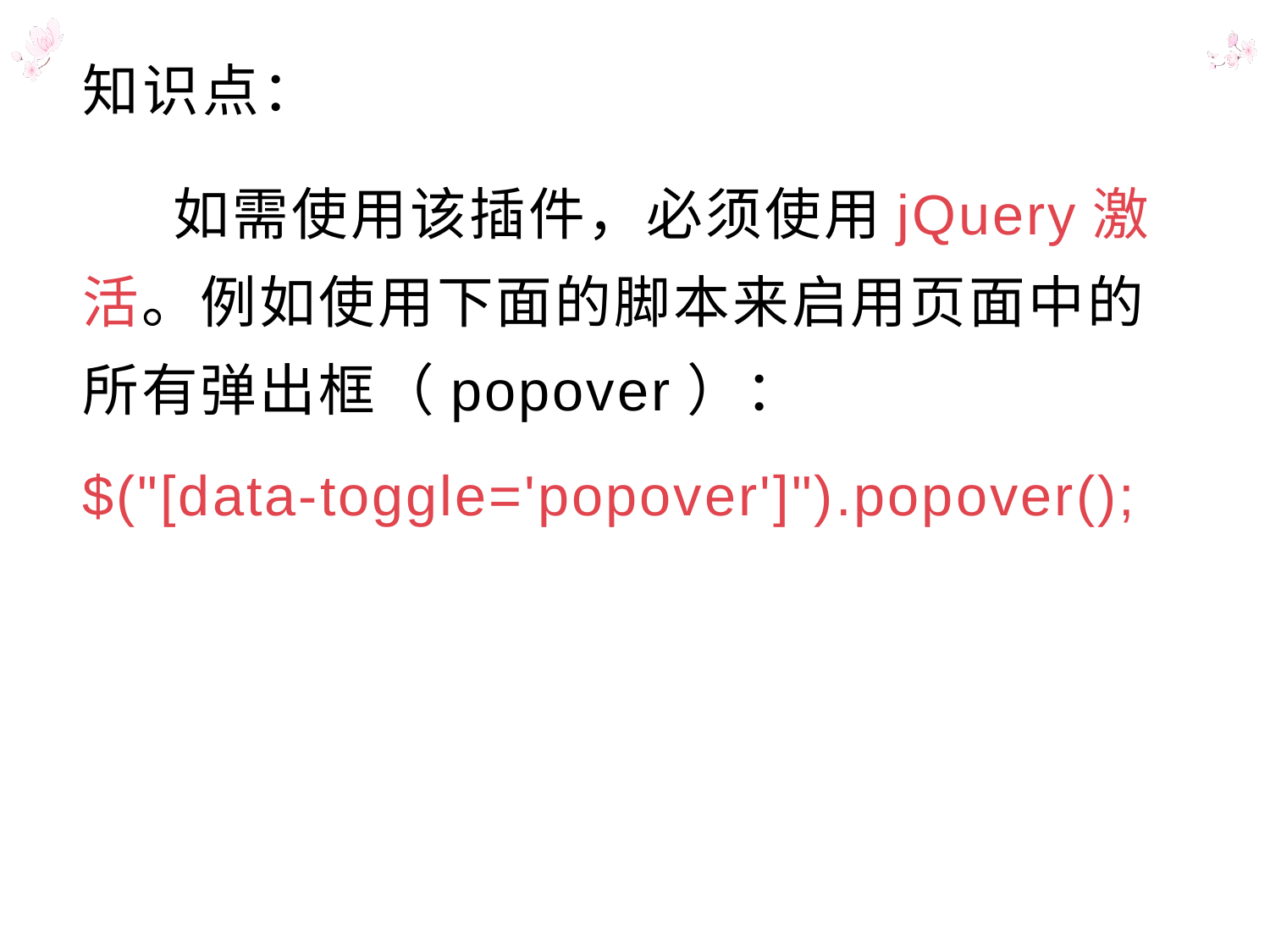

# 知识点：
     如需使用该插件，必须使用jQuery激活。例如使用下面的脚本来启用页面中的所有弹出框（popover）：
$("[data-toggle='popover']").popover();